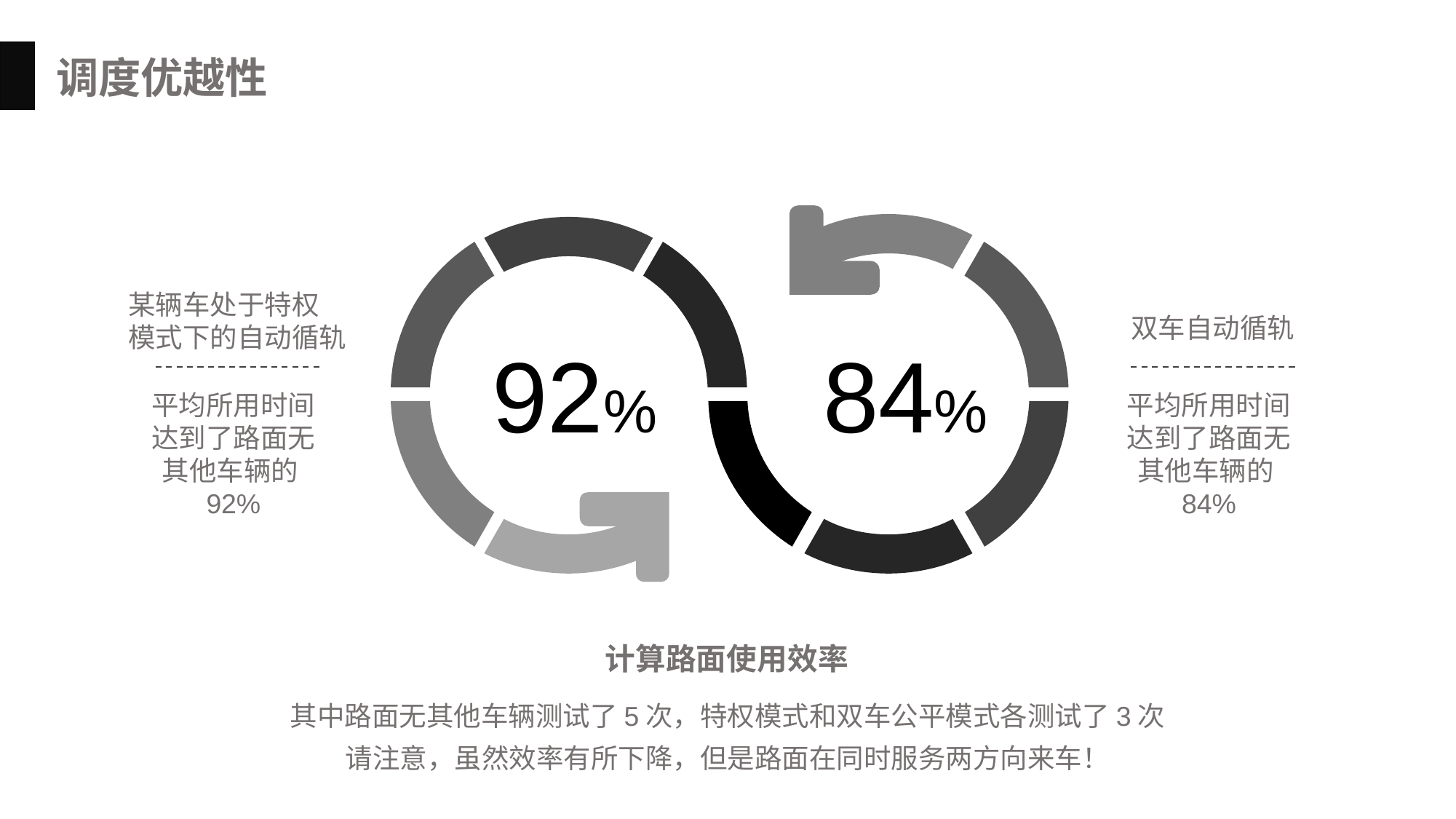

调度优越性

某辆车处于特权
模式下的自动循轨
平均所用时间达到了路面无其他车辆的92%
双车自动循轨
平均所用时间达到了路面无其他车辆的84%
92%
84%

计算路面使用效率
其中路面无其他车辆测试了5次，特权模式和双车公平模式各测试了3次
请注意，虽然效率有所下降，但是路面在同时服务两方向来车！